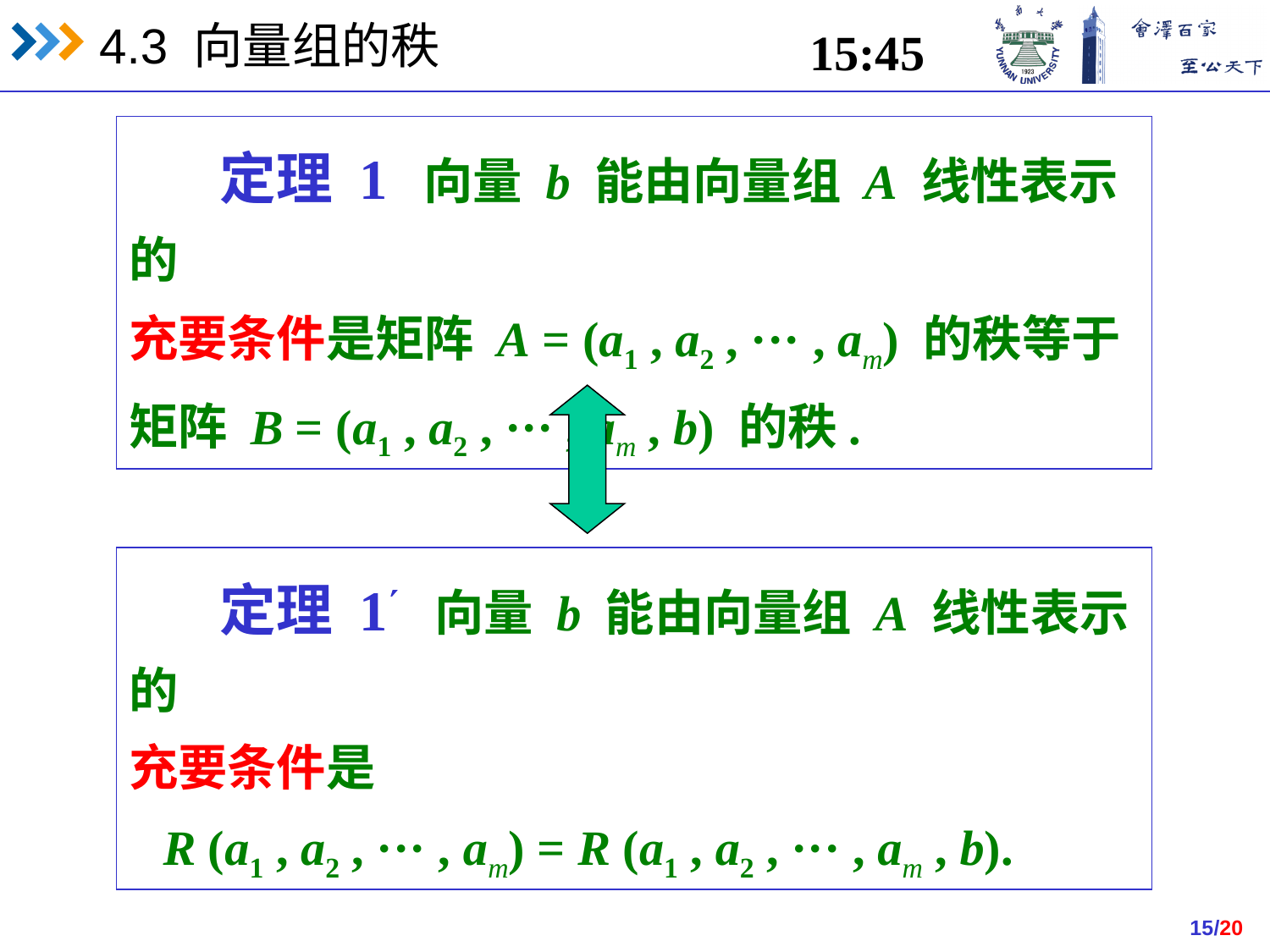

15:45
      定理 1  向量 b 能由向量组 A 线性表示的
充要条件是矩阵 A = (a1 , a2 , ··· , am) 的秩等于矩阵 B = (a1 , a2 , ··· , am , b) 的秩.

      定理 1′  向量 b 能由向量组 A 线性表示的
充要条件是                                                                       R (a1 , a2 , ··· , am) = R (a1 , a2 , ··· , am , b).